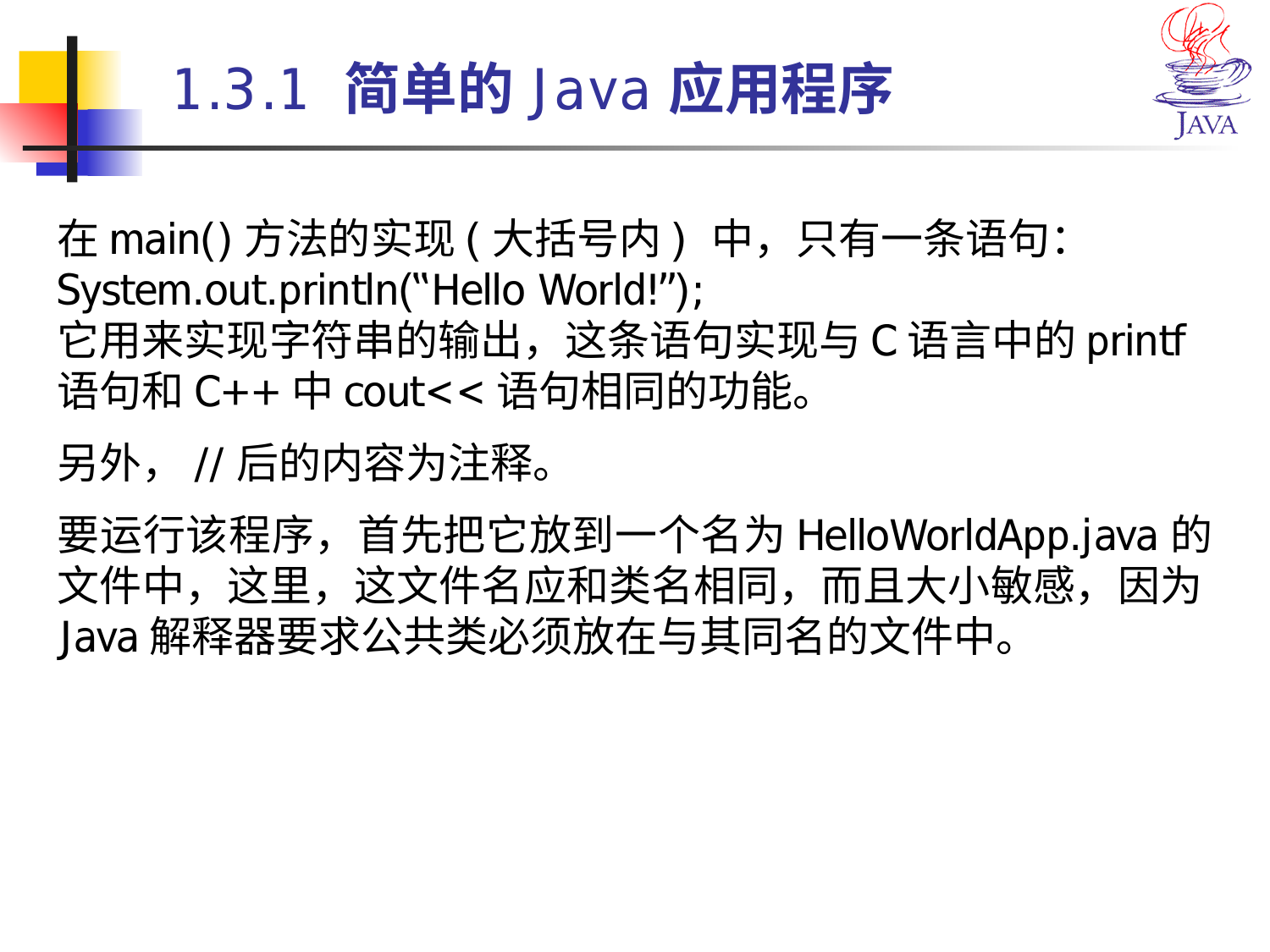

# 1.3.1 简单的Java应用程序
在main()方法的实现(大括号内) 中，只有一条语句：System.out.println(“Hello World!”);
它用来实现字符串的输出，这条语句实现与C语言中的printf语句和C++中cout<<语句相同的功能。
另外，//后的内容为注释。
要运行该程序，首先把它放到一个名为HelloWorldApp.java的文件中，这里，这文件名应和类名相同，而且大小敏感，因为Java解释器要求公共类必须放在与其同名的文件中。